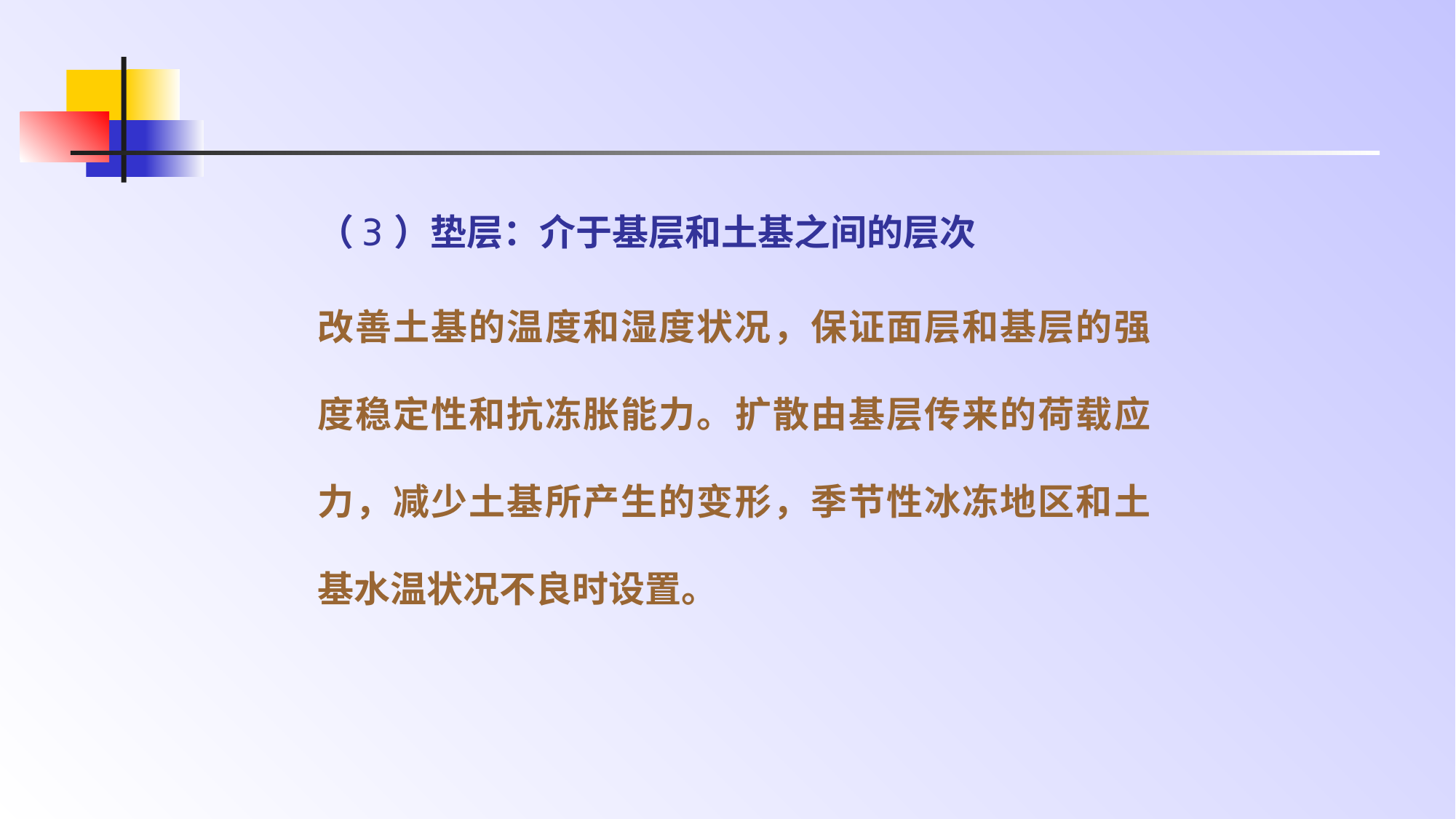

（3）垫层：介于基层和土基之间的层次
改善土基的温度和湿度状况，保证面层和基层的强度稳定性和抗冻胀能力。扩散由基层传来的荷载应力，减少土基所产生的变形，季节性冰冻地区和土基水温状况不良时设置。